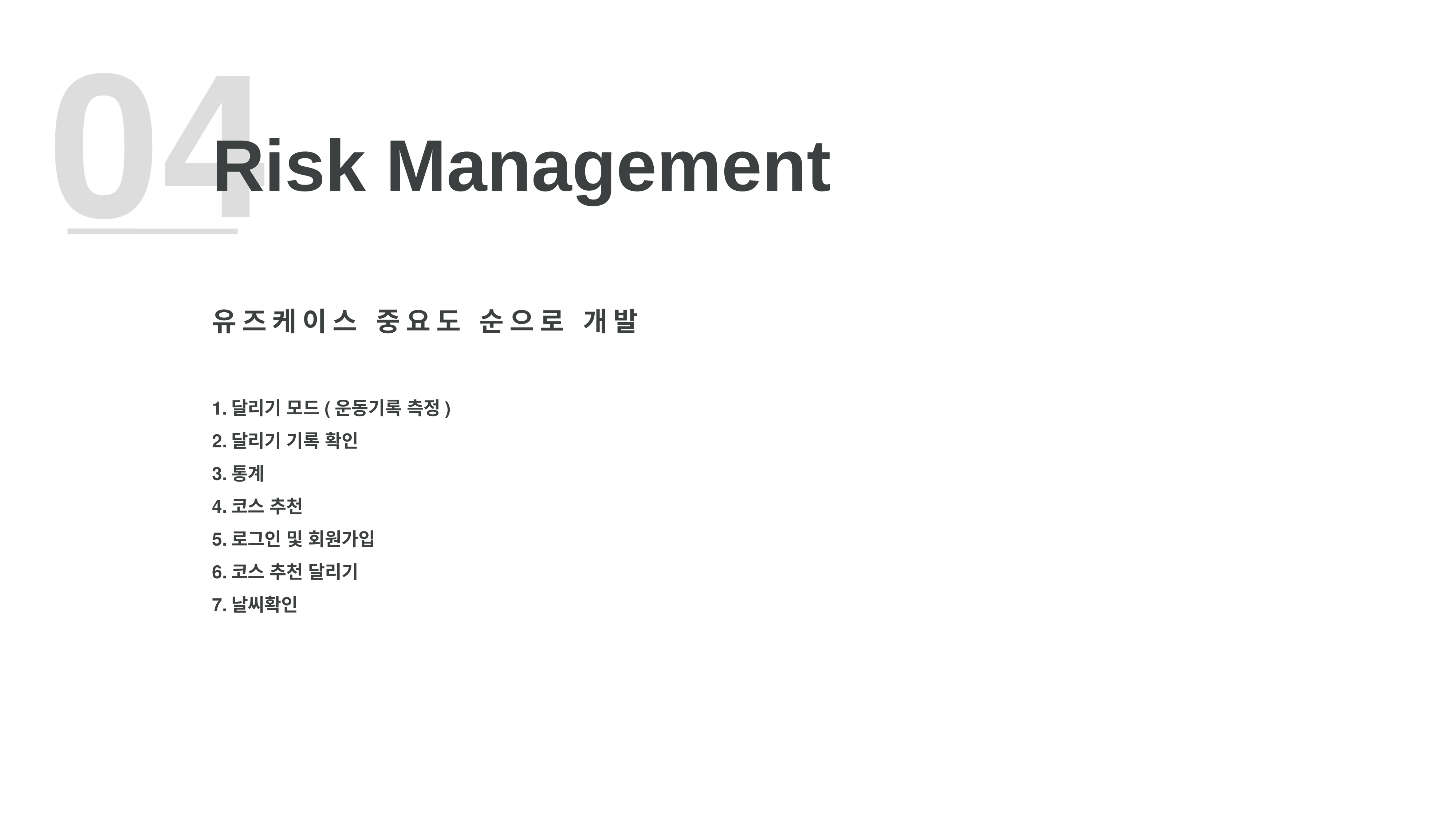

04
Risk Management

유즈케이스 중요도 순으로 개발
달리기 모드(운동기록 측정)
달리기 기록 확인
통계
코스 추천
로그인 및 회원가입
코스 추천 달리기
날씨확인